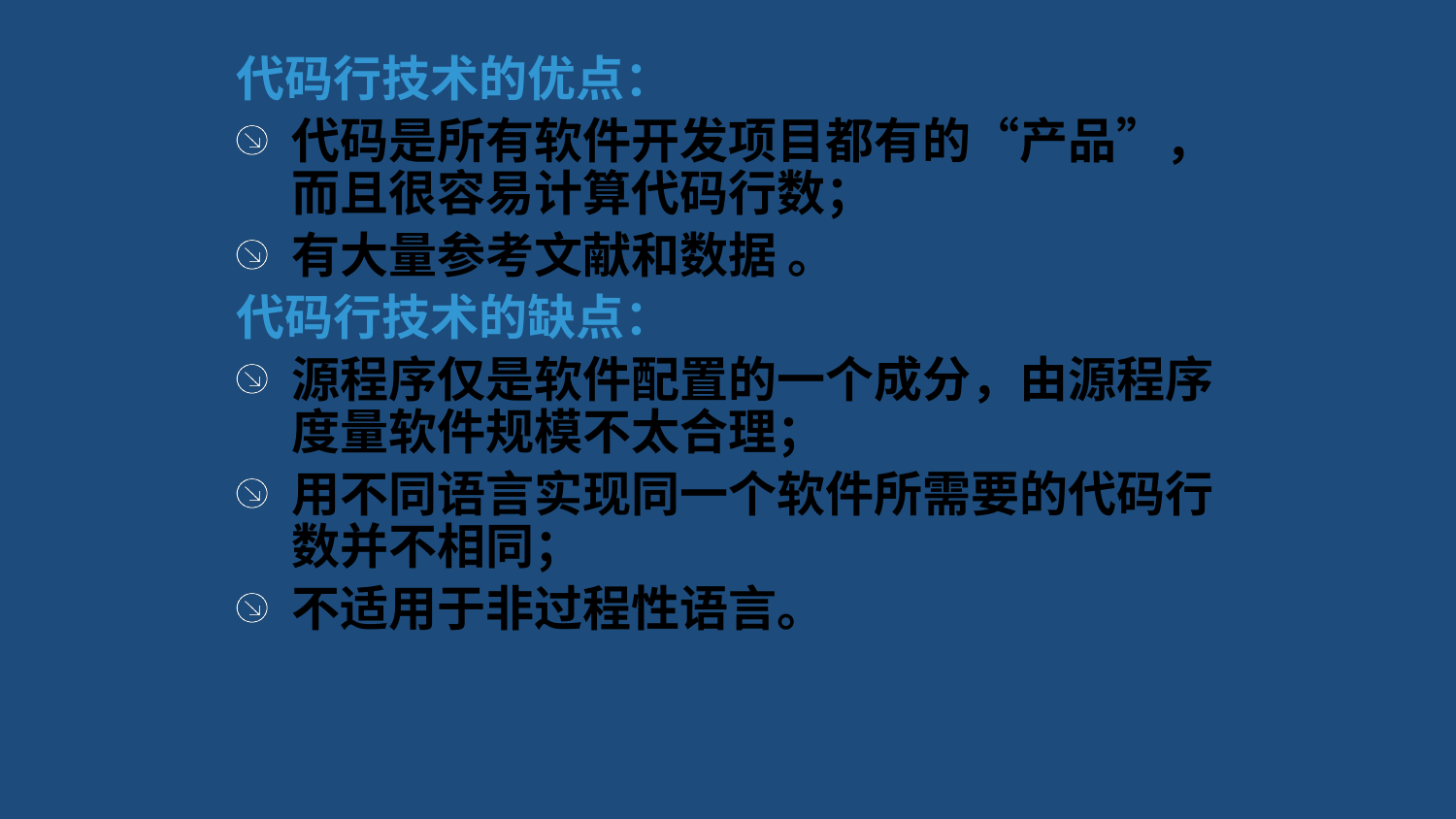

代码行技术的优点：
代码是所有软件开发项目都有的“产品”，而且很容易计算代码行数；
有大量参考文献和数据 。
代码行技术的缺点：
源程序仅是软件配置的一个成分，由源程序度量软件规模不太合理；
用不同语言实现同一个软件所需要的代码行数并不相同；
不适用于非过程性语言。